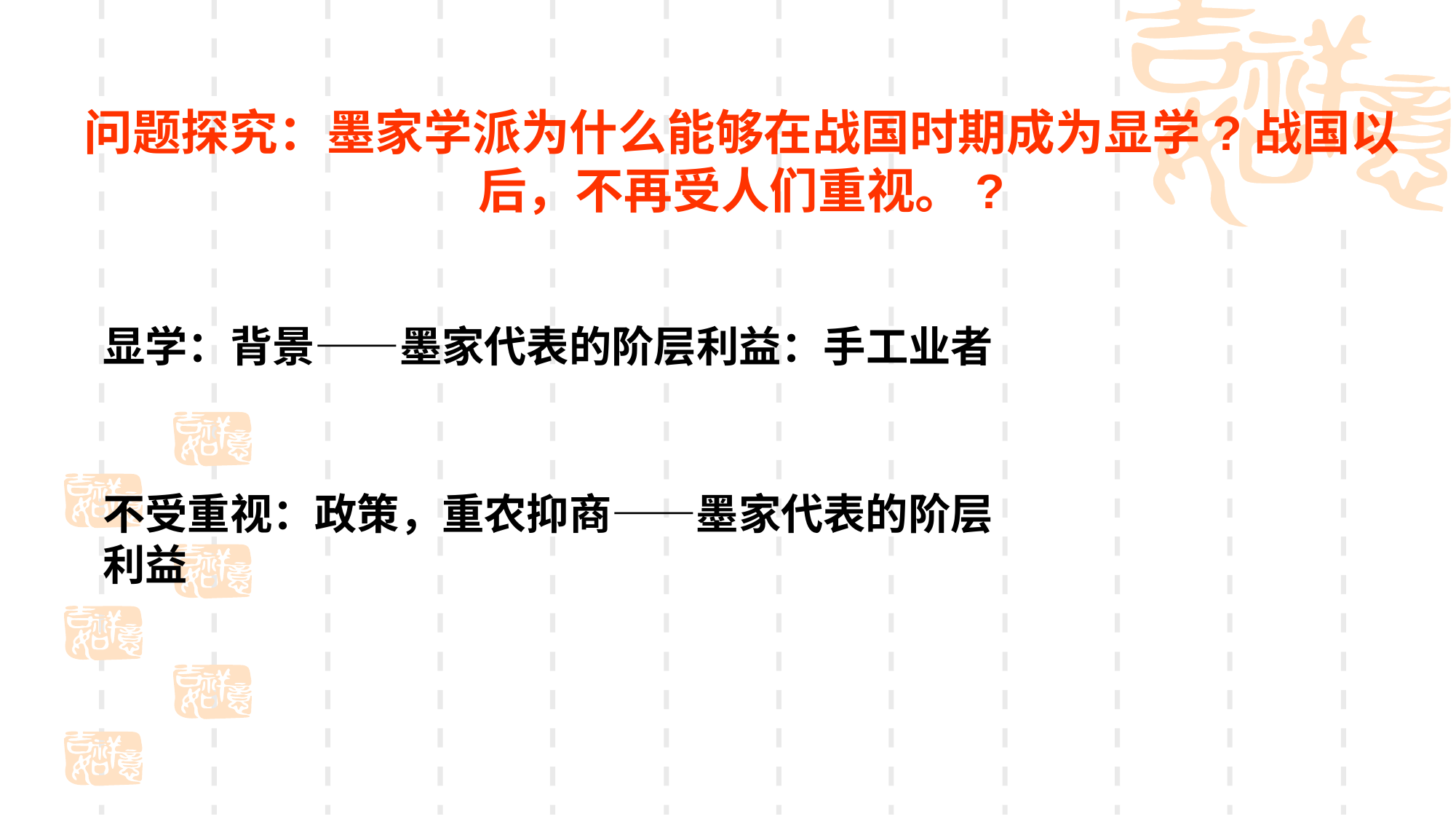

# 问题探究：墨家学派为什么能够在战国时期成为显学?战国以后，不再受人们重视。?
显学：背景——墨家代表的阶层利益：手工业者
不受重视：政策，重农抑商——墨家代表的阶层利益